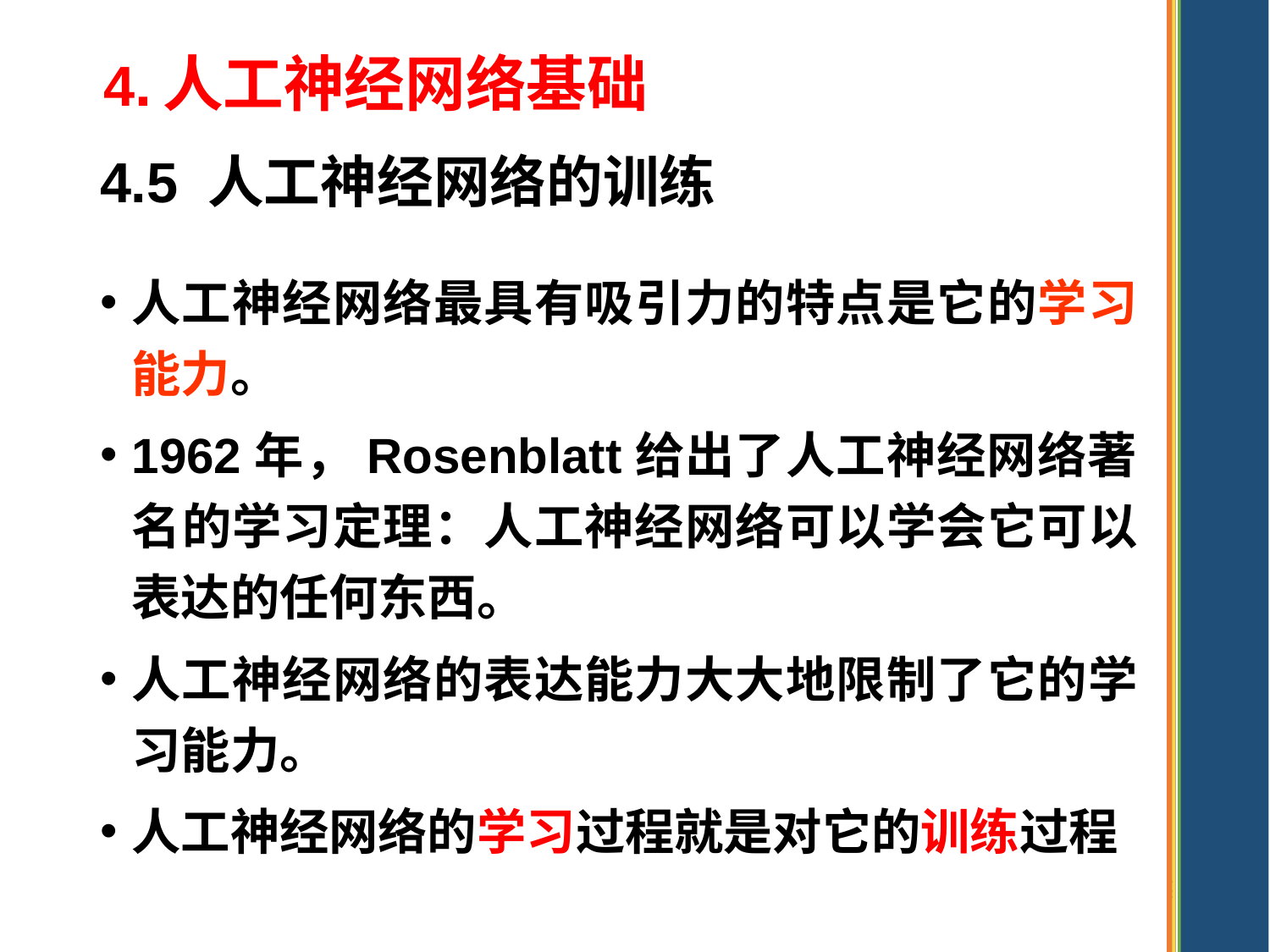

4.人工神经网络基础
4.5 人工神经网络的训练
人工神经网络最具有吸引力的特点是它的学习能力。
1962年，Rosenblatt给出了人工神经网络著名的学习定理：人工神经网络可以学会它可以表达的任何东西。
人工神经网络的表达能力大大地限制了它的学习能力。
人工神经网络的学习过程就是对它的训练过程
98